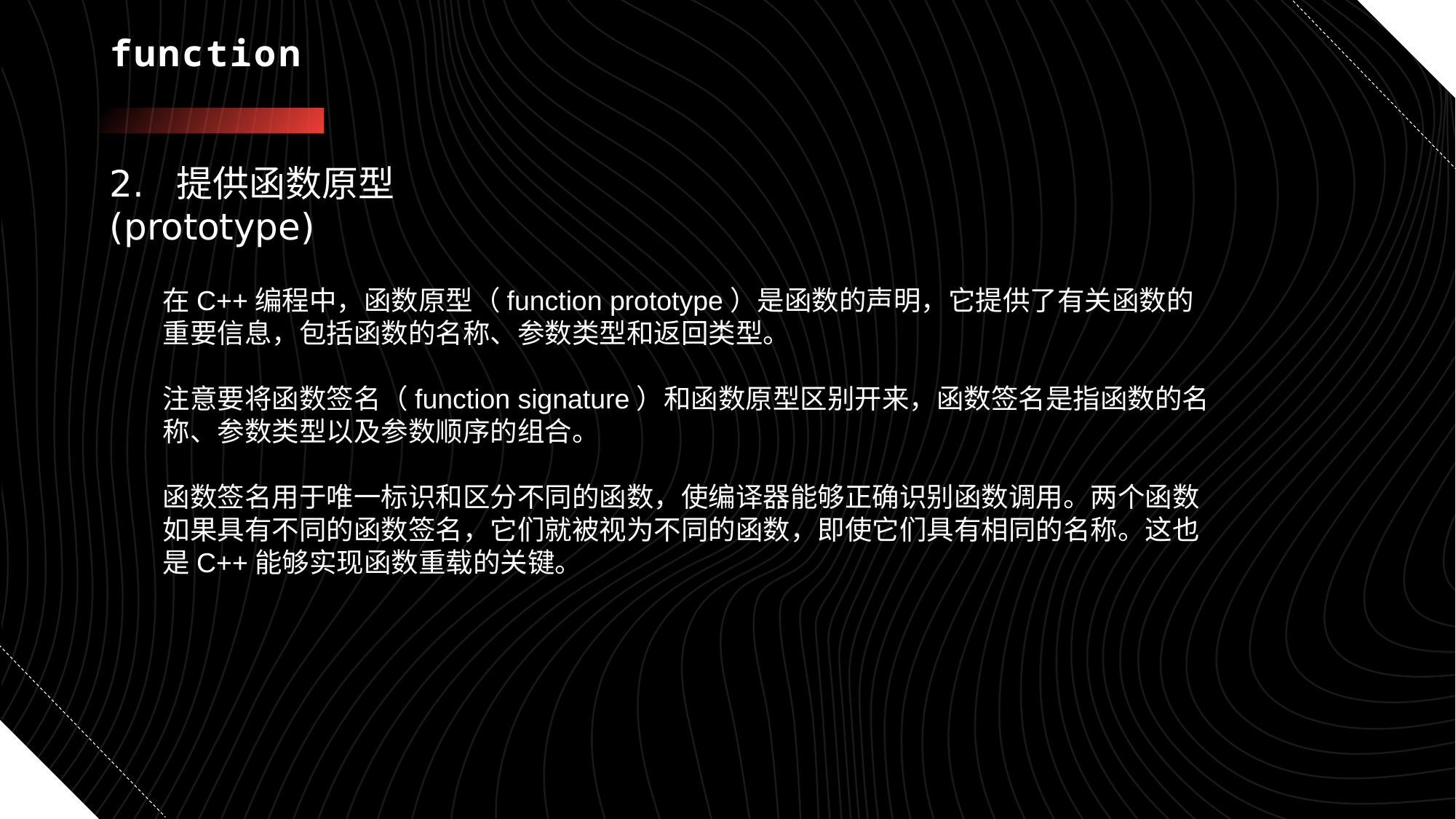

# function
2.  提供函数原型(prototype)
在C++编程中，函数原型（function prototype）是函数的声明，它提供了有关函数的重要信息，包括函数的名称、参数类型和返回类型。

注意要将函数签名（function signature）和函数原型区别开来，函数签名是指函数的名称、参数类型以及参数顺序的组合。

函数签名用于唯一标识和区分不同的函数，使编译器能够正确识别函数调用。两个函数如果具有不同的函数签名，它们就被视为不同的函数，即使它们具有相同的名称。这也是C++能够实现函数重载的关键。